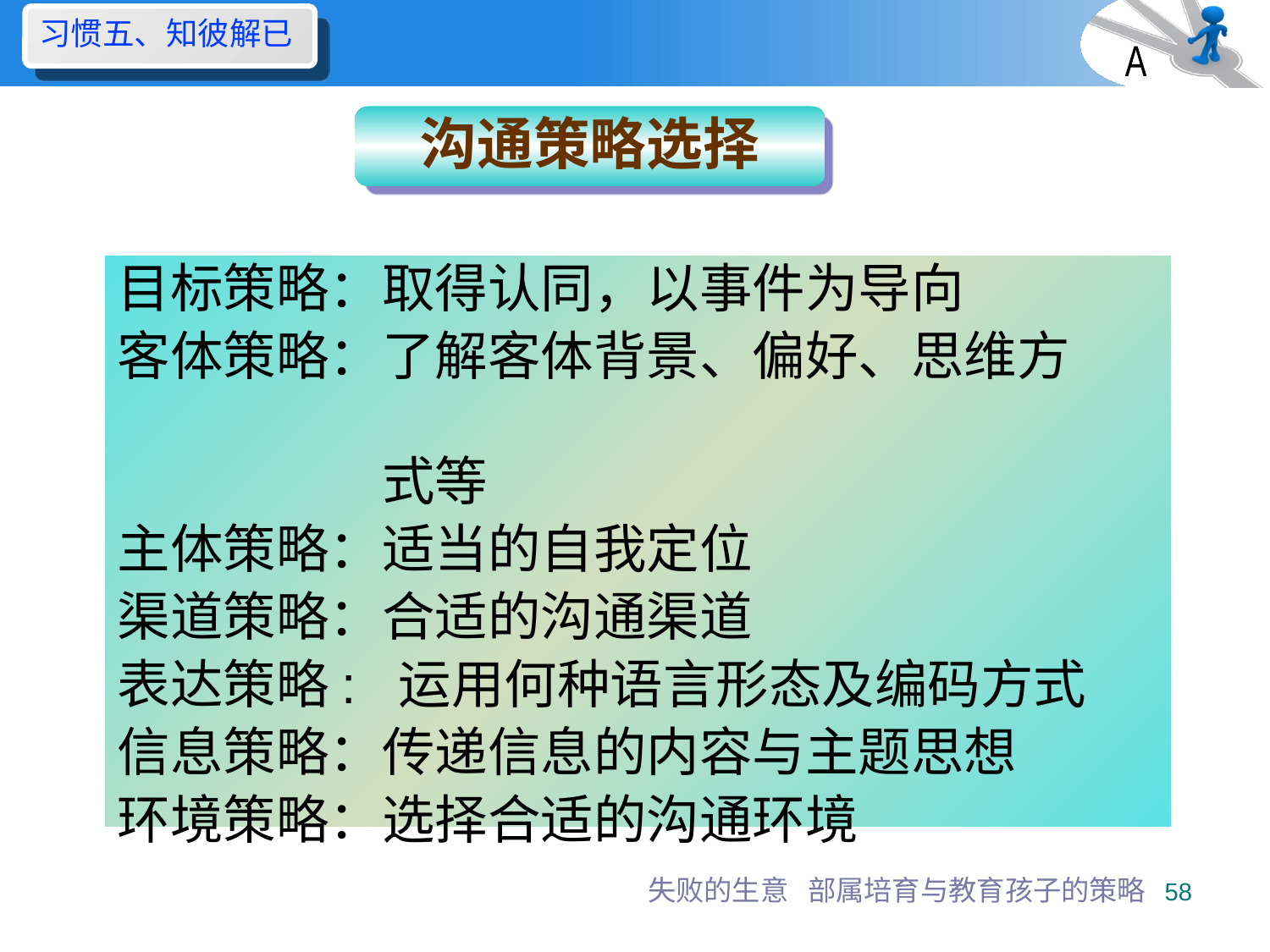

习惯五、知彼解已
A
沟通策略选择
目标策略：取得认同，以事件为导向
客体策略：了解客体背景、偏好、思维方
　　　　　式等
主体策略：适当的自我定位
渠道策略：合适的沟通渠道
表达策略:  运用何种语言形态及编码方式
信息策略：传递信息的内容与主题思想
环境策略：选择合适的沟通环境
失败的生意
部属培育与教育孩子的策略
58